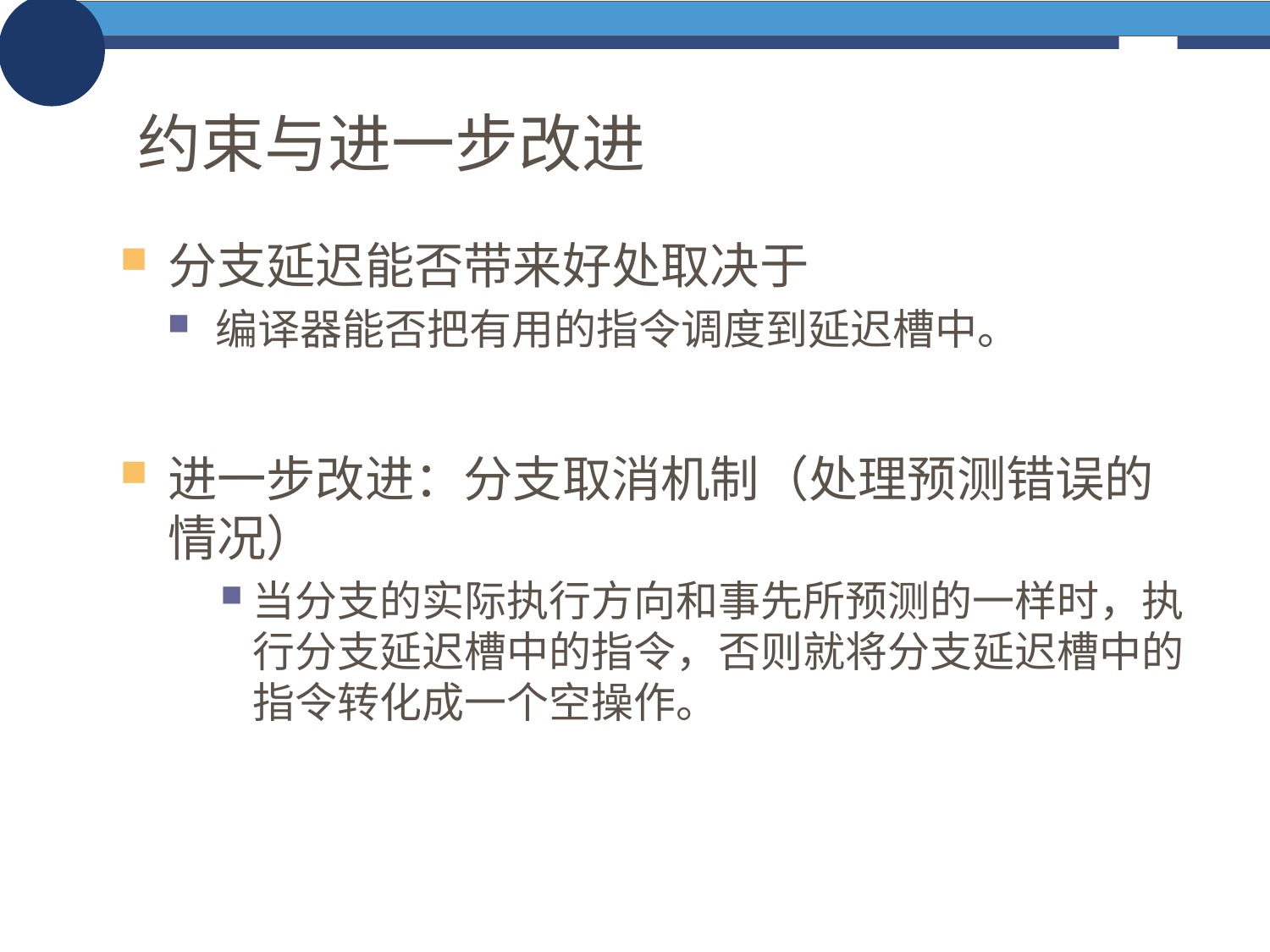

# 约束与进一步改进
分支延迟能否带来好处取决于
编译器能否把有用的指令调度到延迟槽中。

进一步改进：分支取消机制（处理预测错误的情况）
当分支的实际执行方向和事先所预测的一样时，执行分支延迟槽中的指令，否则就将分支延迟槽中的指令转化成一个空操作。